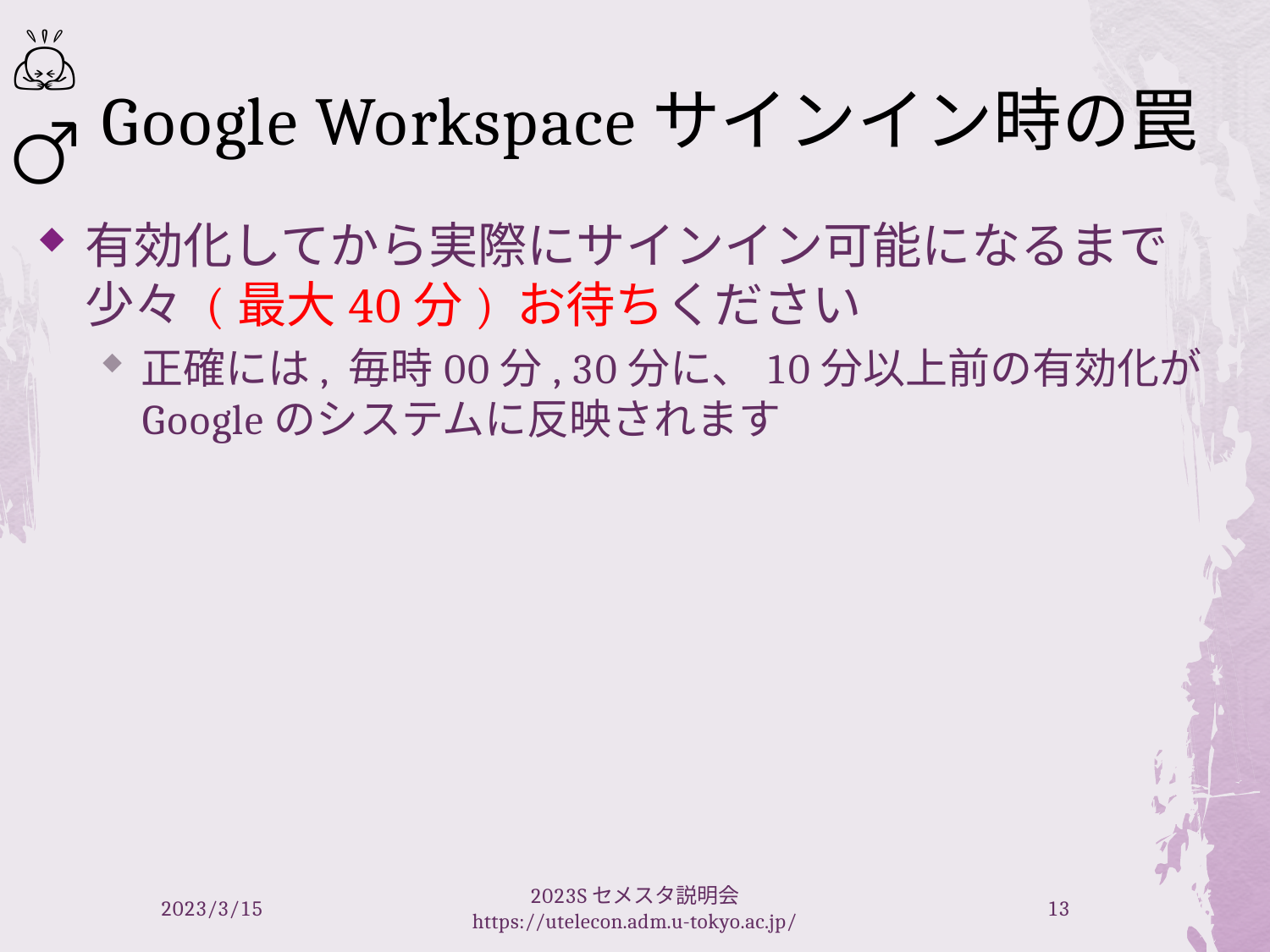

🙇‍♂️
# Google Workspaceサインイン時の罠
有効化してから実際にサインイン可能になるまで少々 (最大40分) お待ちください
正確には, 毎時00分, 30分に、10分以上前の有効化がGoogleのシステムに反映されます
2023/3/15
2023Sセメスタ説明会 https://utelecon.adm.u-tokyo.ac.jp/
13